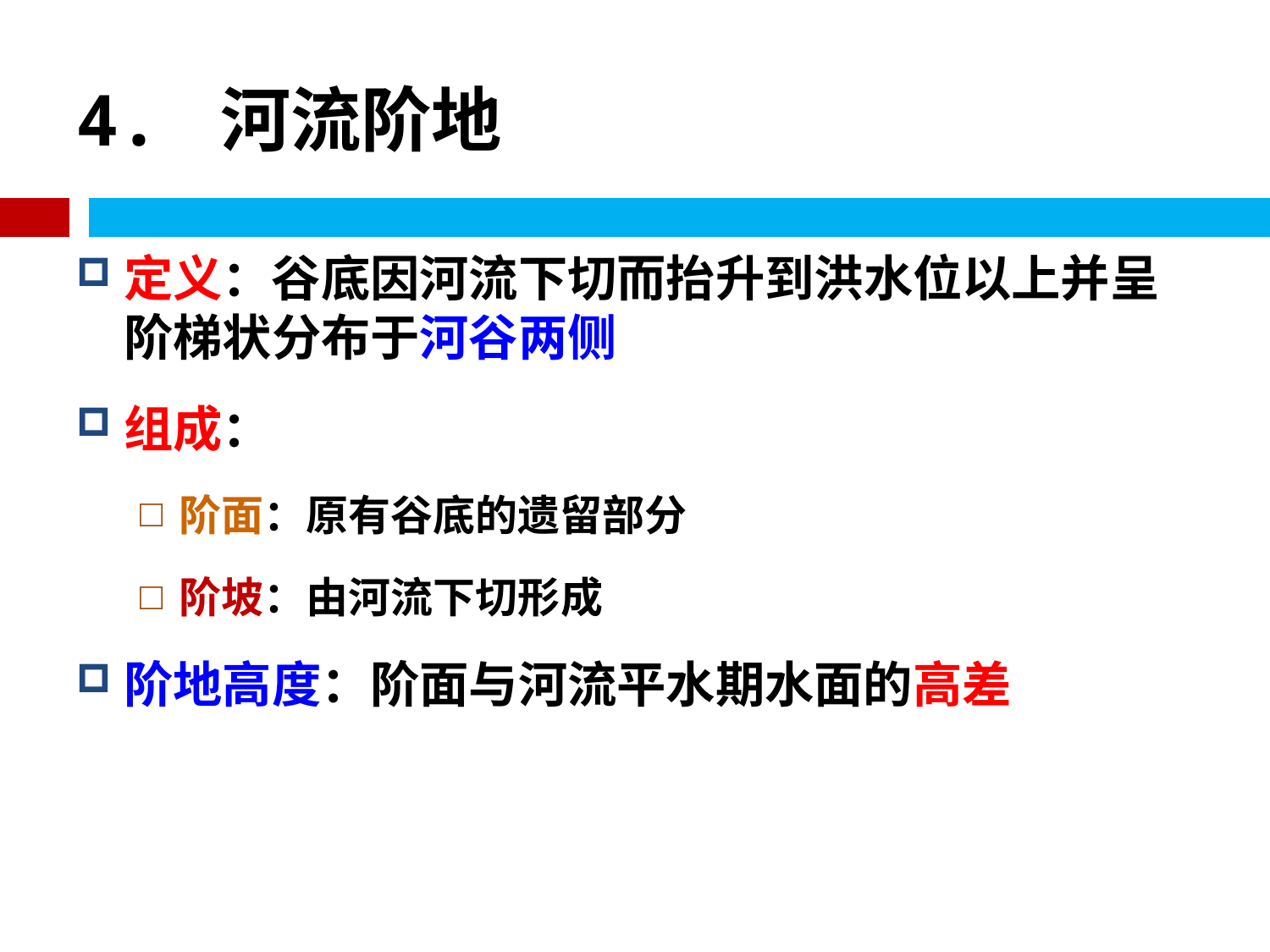

# 4. 河流阶地
定义：谷底因河流下切而抬升到洪水位以上并呈阶梯状分布于河谷两侧
组成：
阶面：原有谷底的遗留部分
阶坡：由河流下切形成
阶地高度：阶面与河流平水期水面的高差